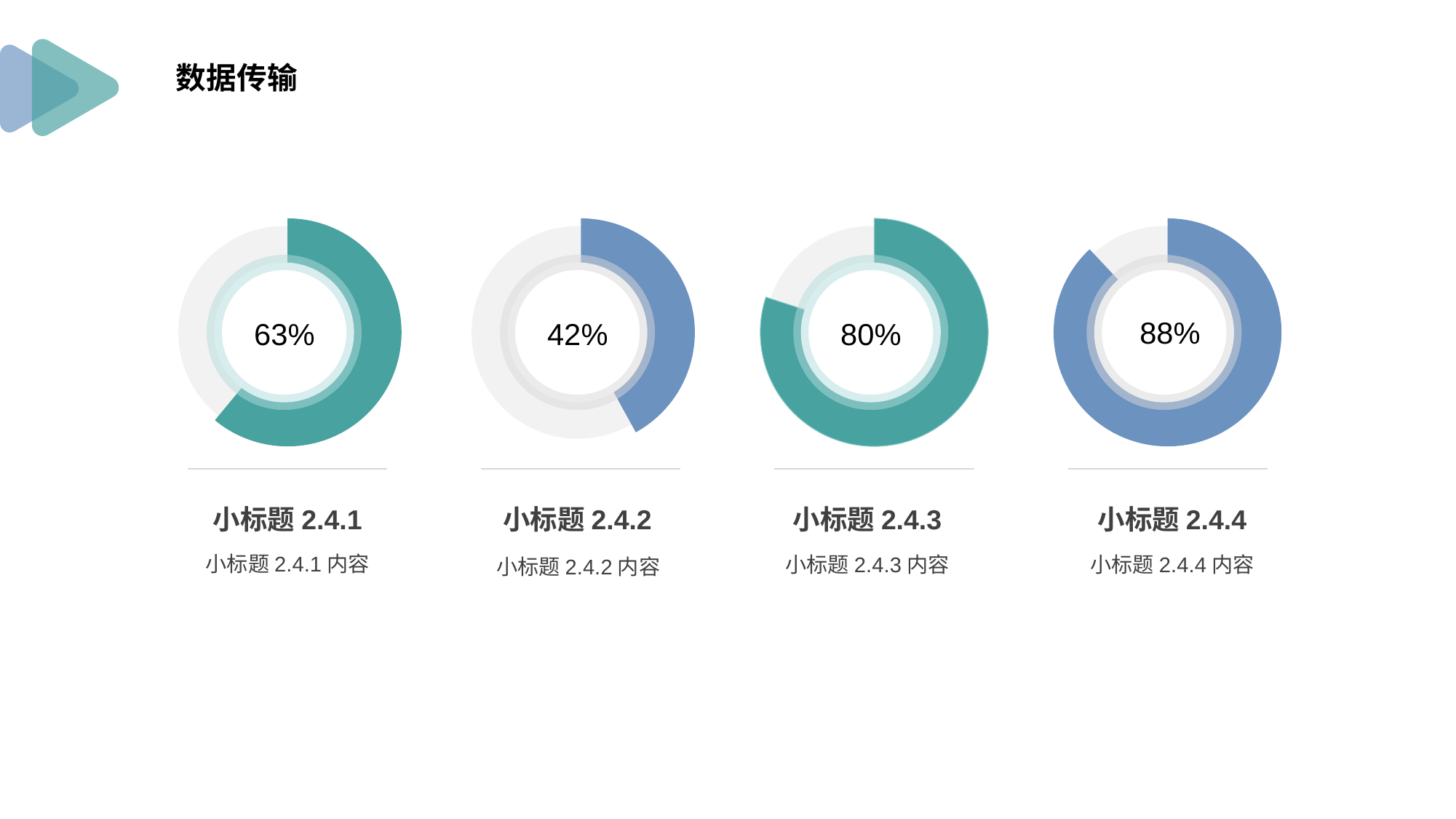

数据传输

88%
63%
42%
80%
小标题2.4.1
小标题2.4.1内容
小标题2.4.2
小标题2.4.2内容
小标题2.4.3
小标题2.4.3内容
小标题2.4.4
小标题2.4.4内容